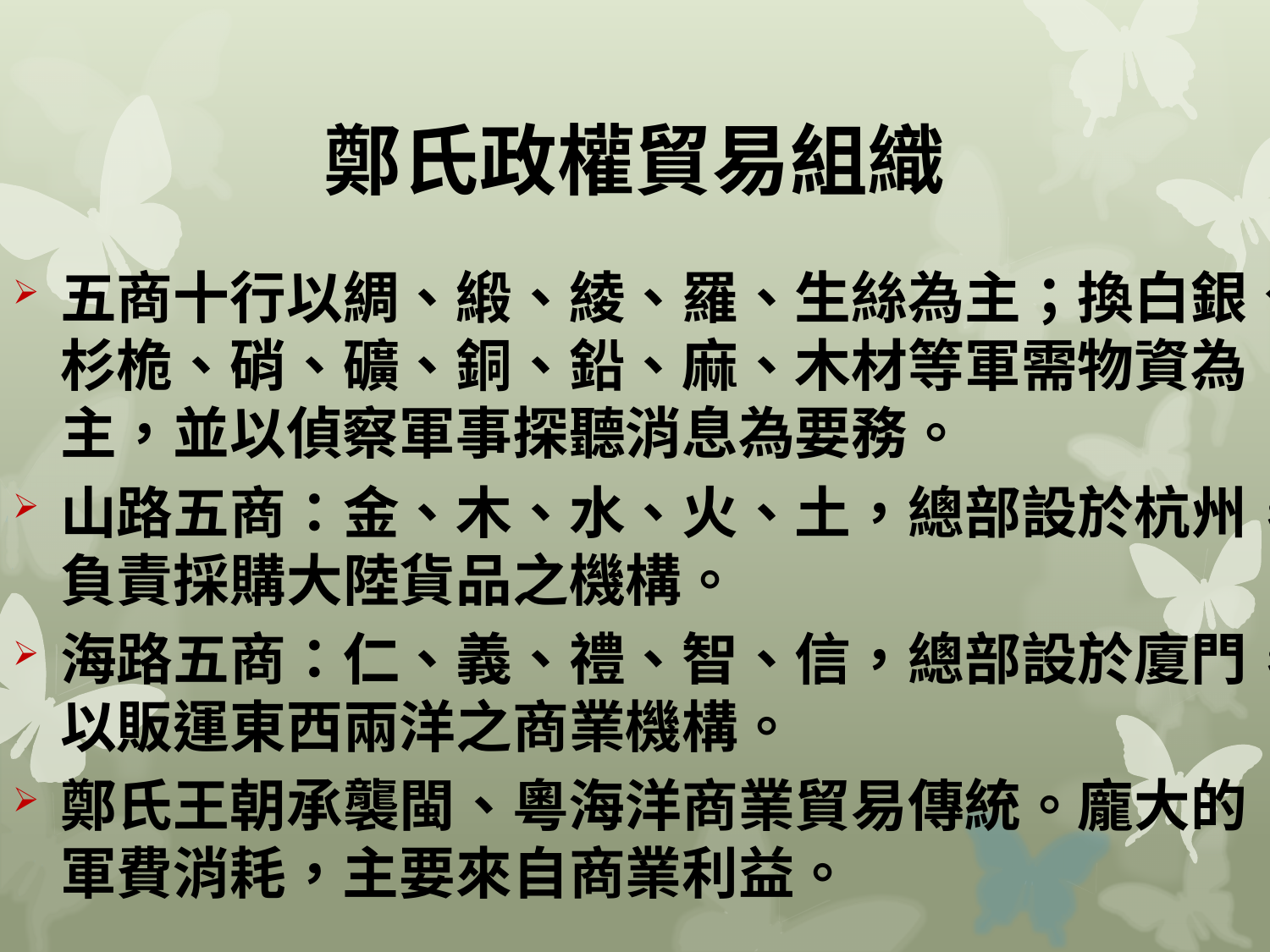

# 鄭氏政權貿易組織
五商十行以綢、緞、綾、羅、生絲為主；換白銀、杉桅、硝、礦、銅、鉛、麻、木材等軍需物資為主，並以偵察軍事探聽消息為要務。
山路五商：金、木、水、火、土，總部設於杭州，負責採購大陸貨品之機構。
海路五商：仁、義、禮、智、信，總部設於廈門，以販運東西兩洋之商業機構。
鄭氏王朝承襲閩、粵海洋商業貿易傳統。龐大的軍費消耗，主要來自商業利益。